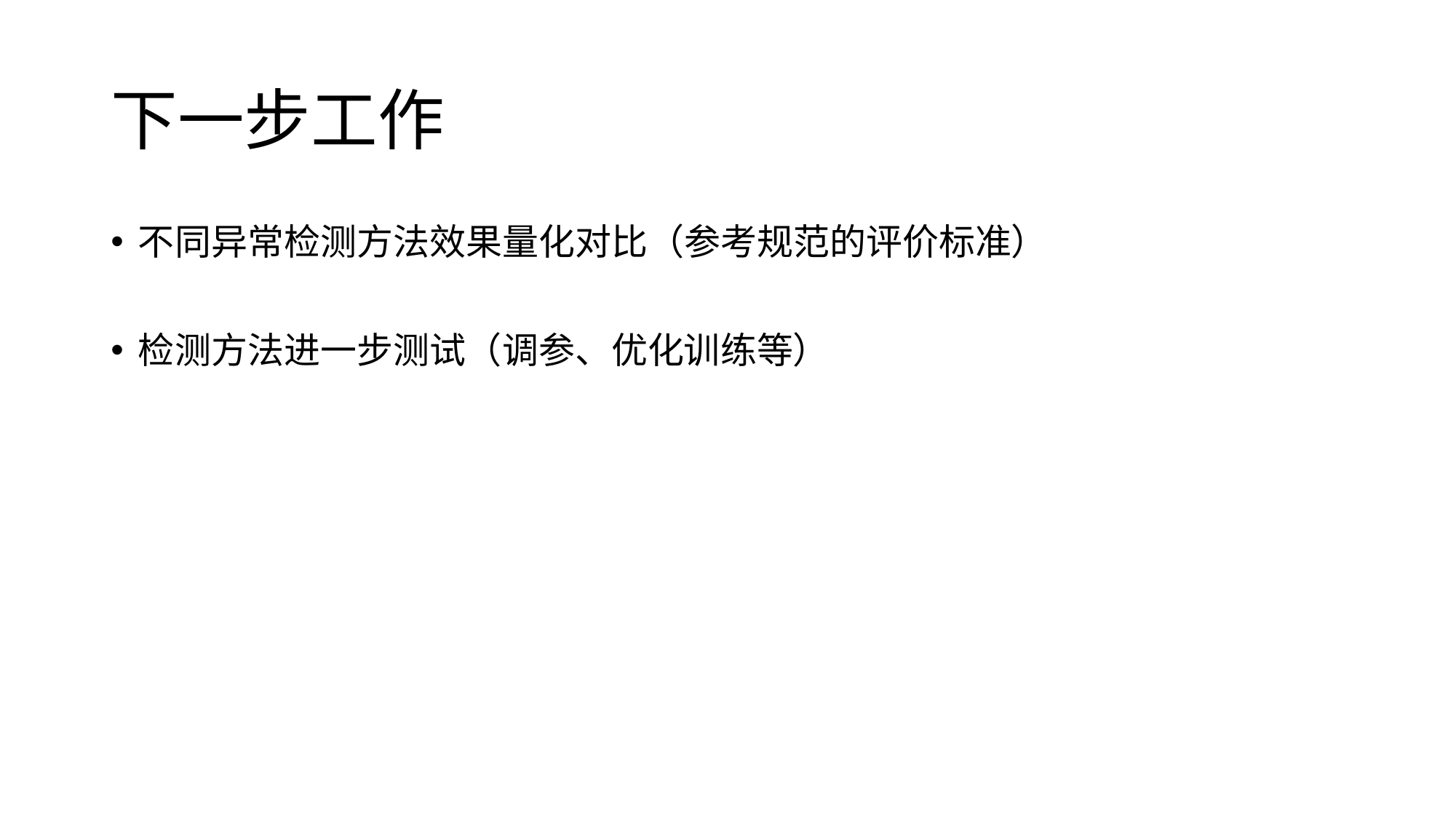

# 下一步工作
不同异常检测方法效果量化对比（参考规范的评价标准）

检测方法进一步测试（调参、优化训练等）